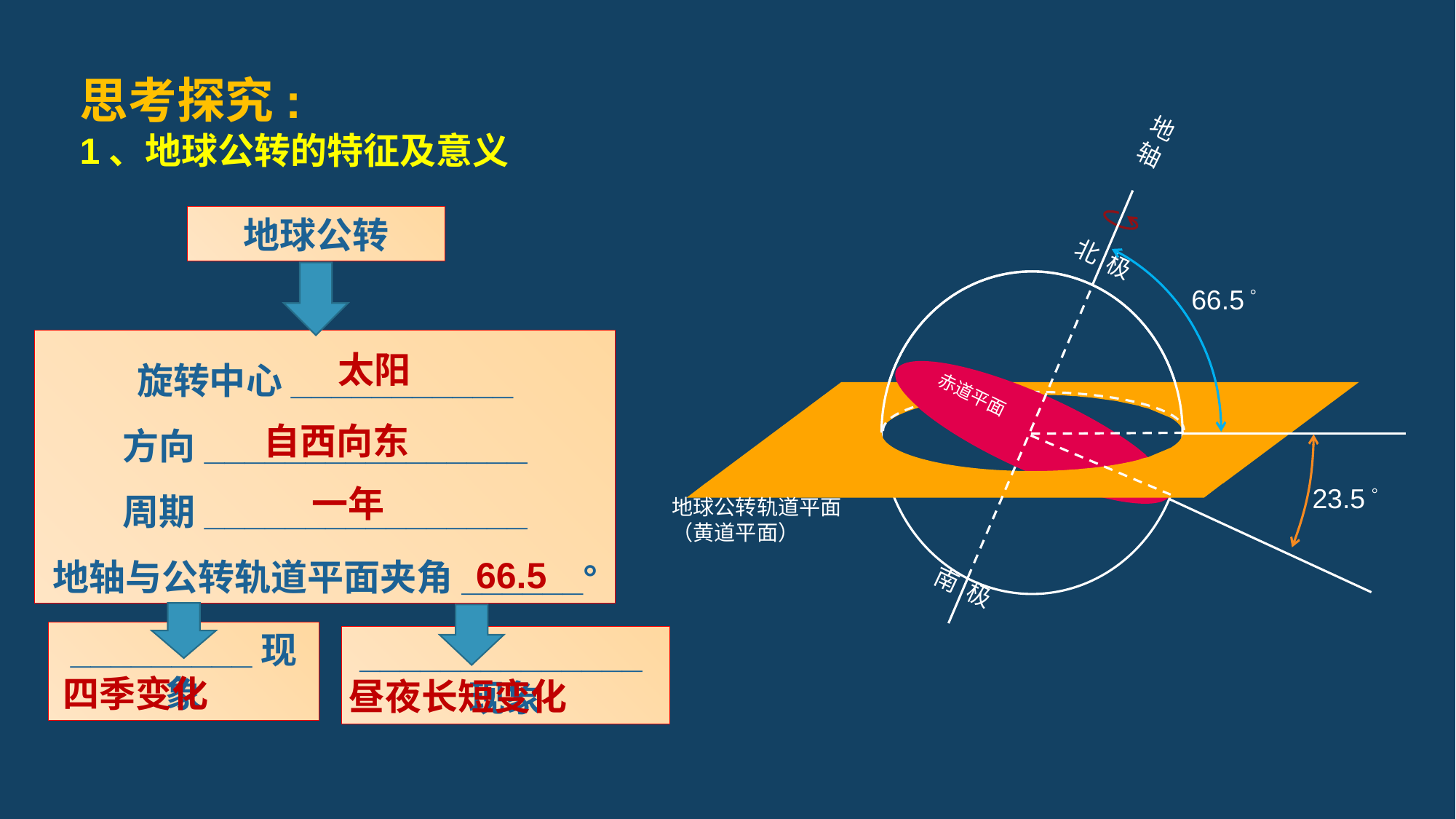

思考探究:
1、地球公转的特征及意义
地
轴

北  极

66.5。
赤道平面

23.5。
地球公转轨道平面
（黄道平面）
南  极
地球公转

旋转中心___________
方向________________
周期________________
地轴与公转轨道平面夹角______°
太阳
自西向东
一年
66.5
四季变化
昼夜长短变化

_________现象
______________现象